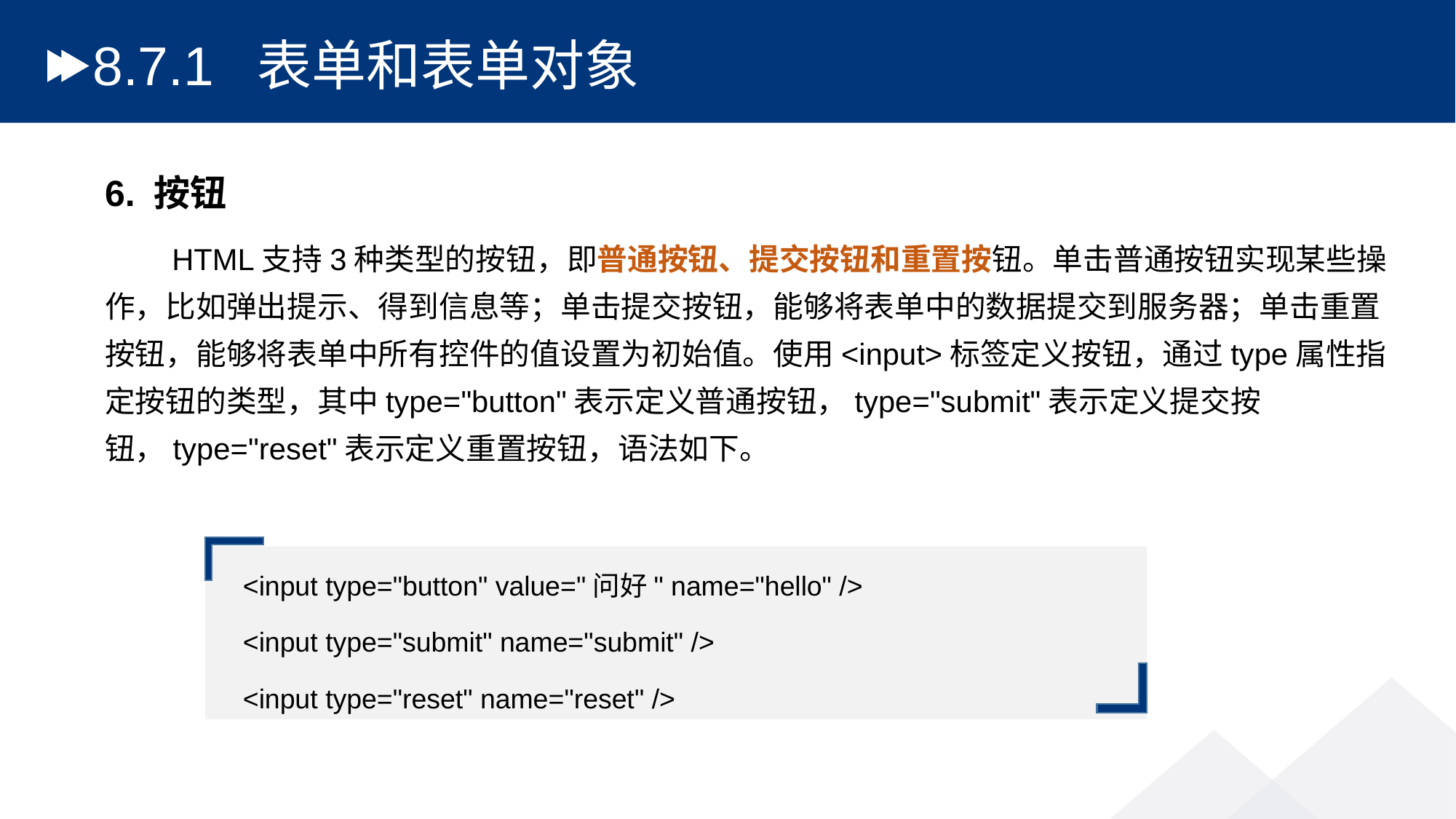

# 8.7.1  表单和表单对象
6. 按钮
        HTML支持3种类型的按钮，即普通按钮、提交按钮和重置按钮。单击普通按钮实现某些操作，比如弹出提示、得到信息等；单击提交按钮，能够将表单中的数据提交到服务器；单击重置按钮，能够将表单中所有控件的值设置为初始值。使用<input>标签定义按钮，通过type属性指定按钮的类型，其中type="button"表示定义普通按钮，type="submit"表示定义提交按钮，type="reset"表示定义重置按钮，语法如下。

<input type="button" value="问好" name="hello" />
<input type="submit" name="submit" />
<input type="reset" name="reset" />